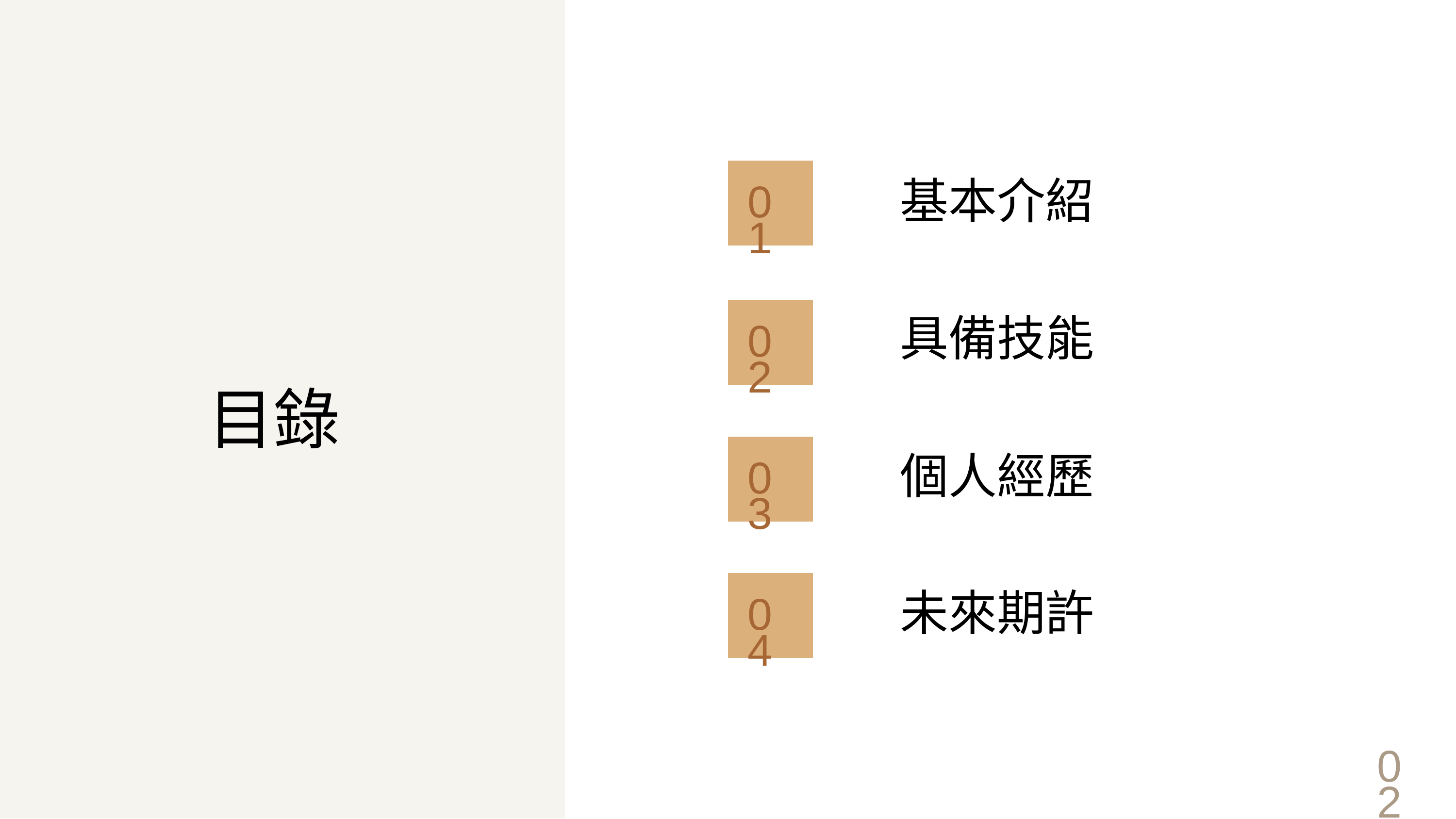

01
基本介紹

02
具備技能
目錄

03
個人經歷

04
未來期許
02